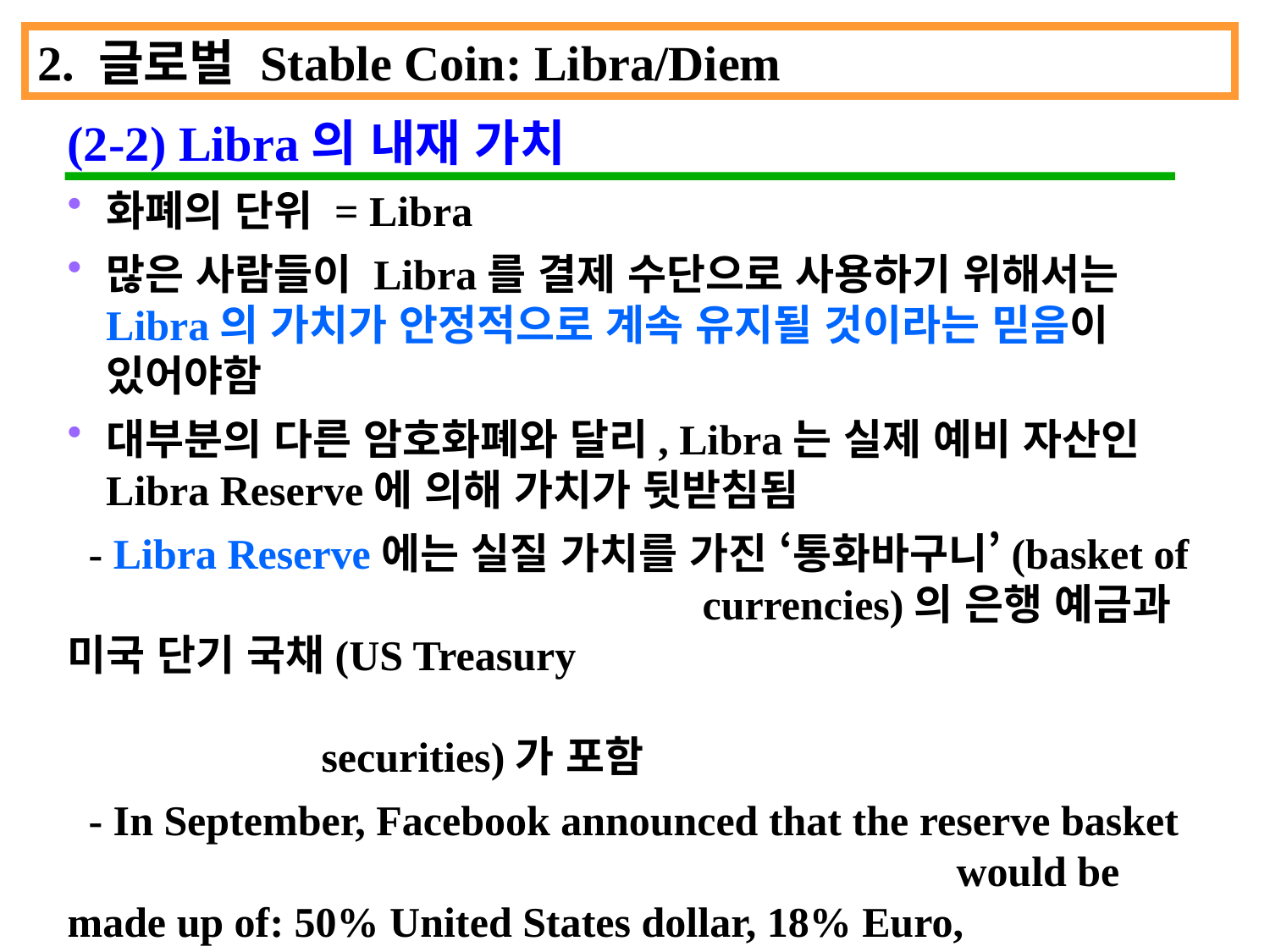

2. 글로벌 Stable Coin: Libra/Diem
(2-2) Libra의 내재 가치
화폐의 단위 = Libra
많은 사람들이 Libra를 결제 수단으로 사용하기 위해서는 Libra의 가치가 안정적으로 계속 유지될 것이라는 믿음이 있어야함
대부분의 다른 암호화폐와 달리, Libra는 실제 예비 자산인 Libra Reserve에 의해 가치가 뒷받침됨
  - Libra Reserve에는 실질 가치를 가진 ‘통화바구니’(basket of 						currencies)의 은행 예금과 미국 단기 국채(US Treasury 																securities)가 포함
  - In September, Facebook announced that the reserve basket 								would be made up of: 50% United States dollar, 18% Euro, 							14% Japanese yen, 11% Pound sterling and 7% Singapore 									dollar.